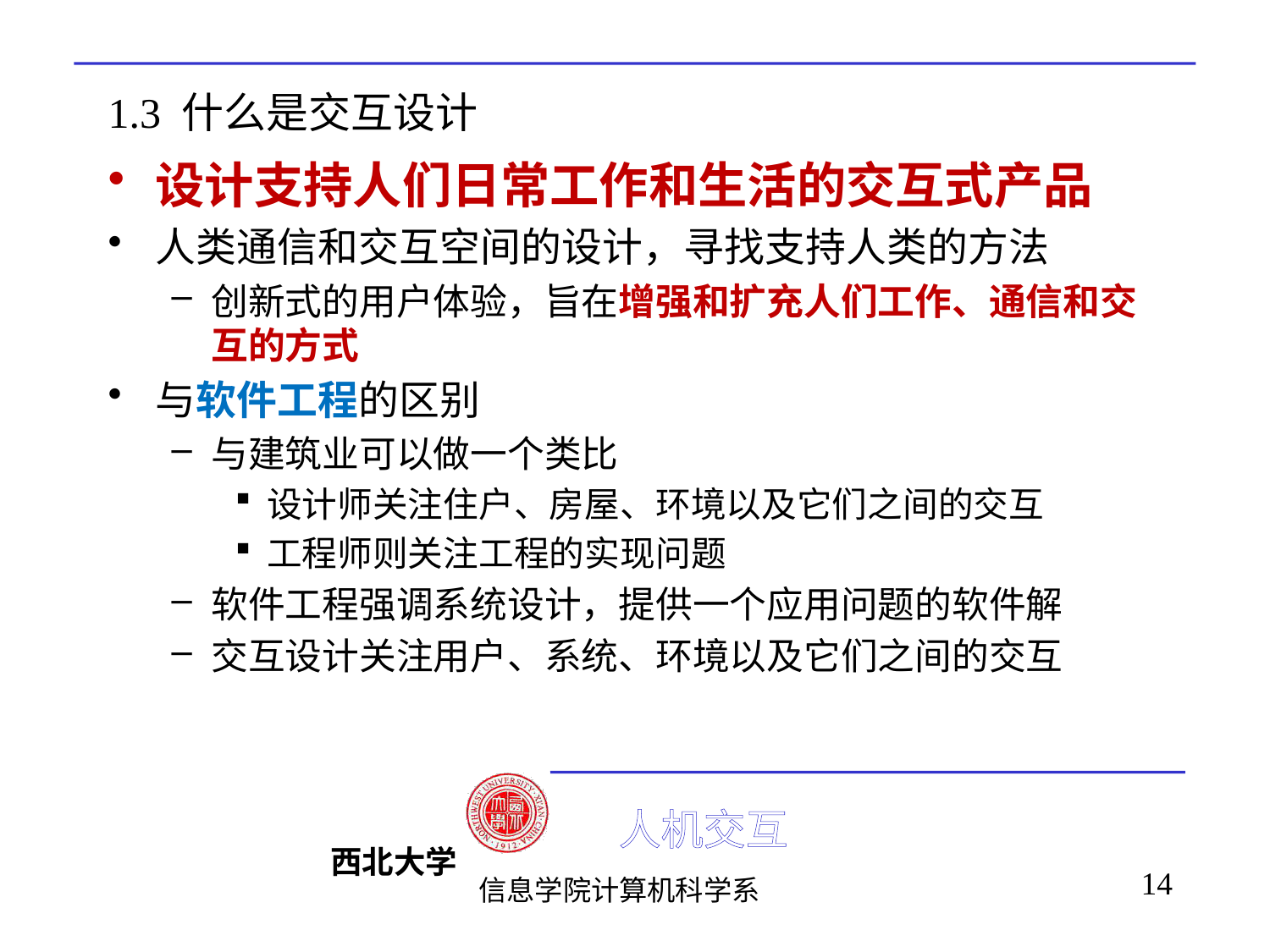

# 1.3 什么是交互设计
设计支持人们日常工作和生活的交互式产品
人类通信和交互空间的设计，寻找支持人类的方法
创新式的用户体验，旨在增强和扩充人们工作、通信和交互的方式
与软件工程的区别
与建筑业可以做一个类比
设计师关注住户、房屋、环境以及它们之间的交互
工程师则关注工程的实现问题
软件工程强调系统设计，提供一个应用问题的软件解
交互设计关注用户、系统、环境以及它们之间的交互
14